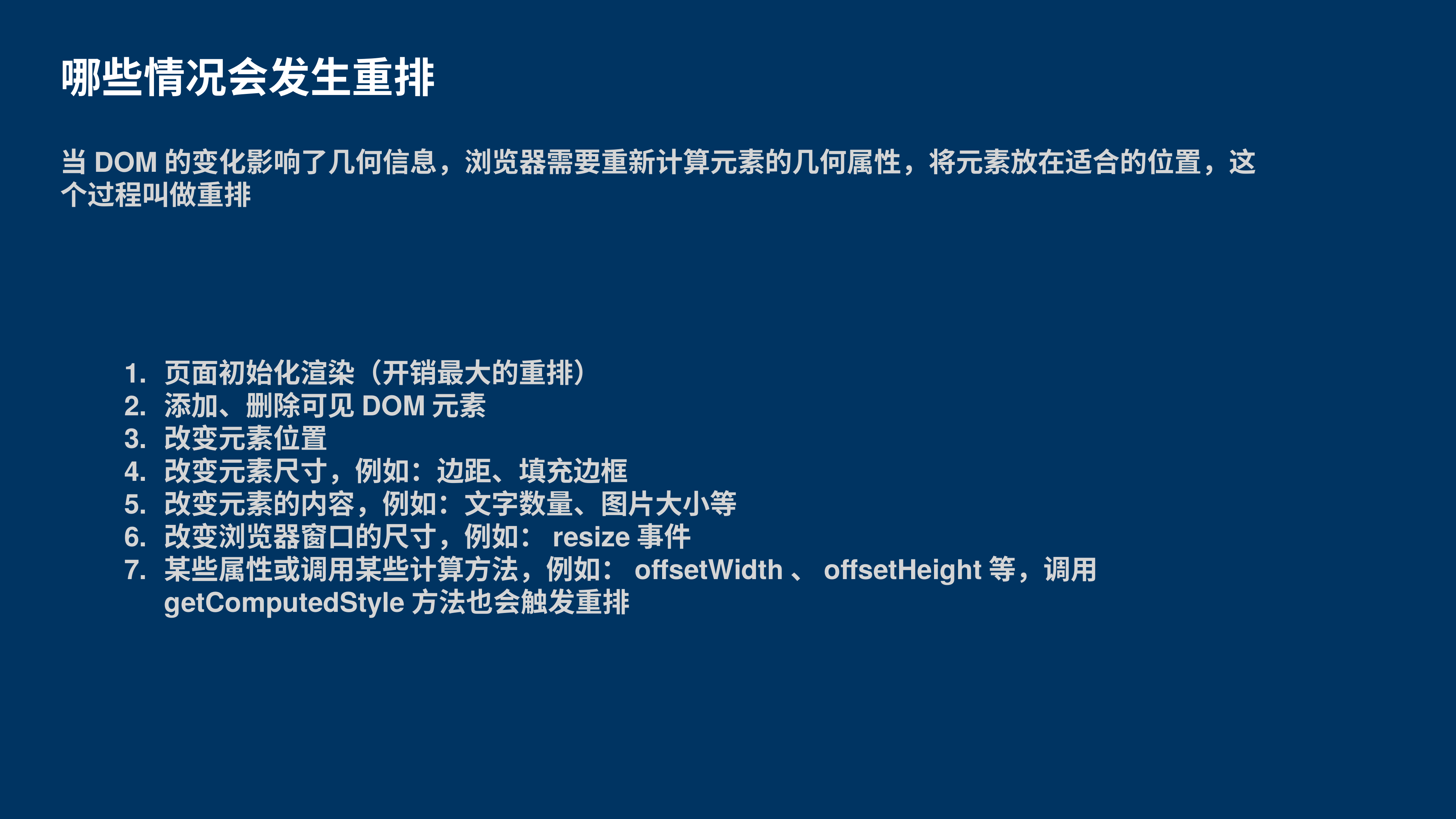

哪些情况会发生重排
当DOM的变化影响了几何信息，浏览器需要重新计算元素的几何属性，将元素放在适合的位置，这个过程叫做重排
页面初始化渲染（开销最大的重排）
添加、删除可见DOM元素
改变元素位置
改变元素尺寸，例如：边距、填充边框
改变元素的内容，例如：文字数量、图片大小等
改变浏览器窗口的尺寸，例如：resize事件
某些属性或调用某些计算方法，例如：offsetWidth、offsetHeight等，调用getComputedStyle方法也会触发重排